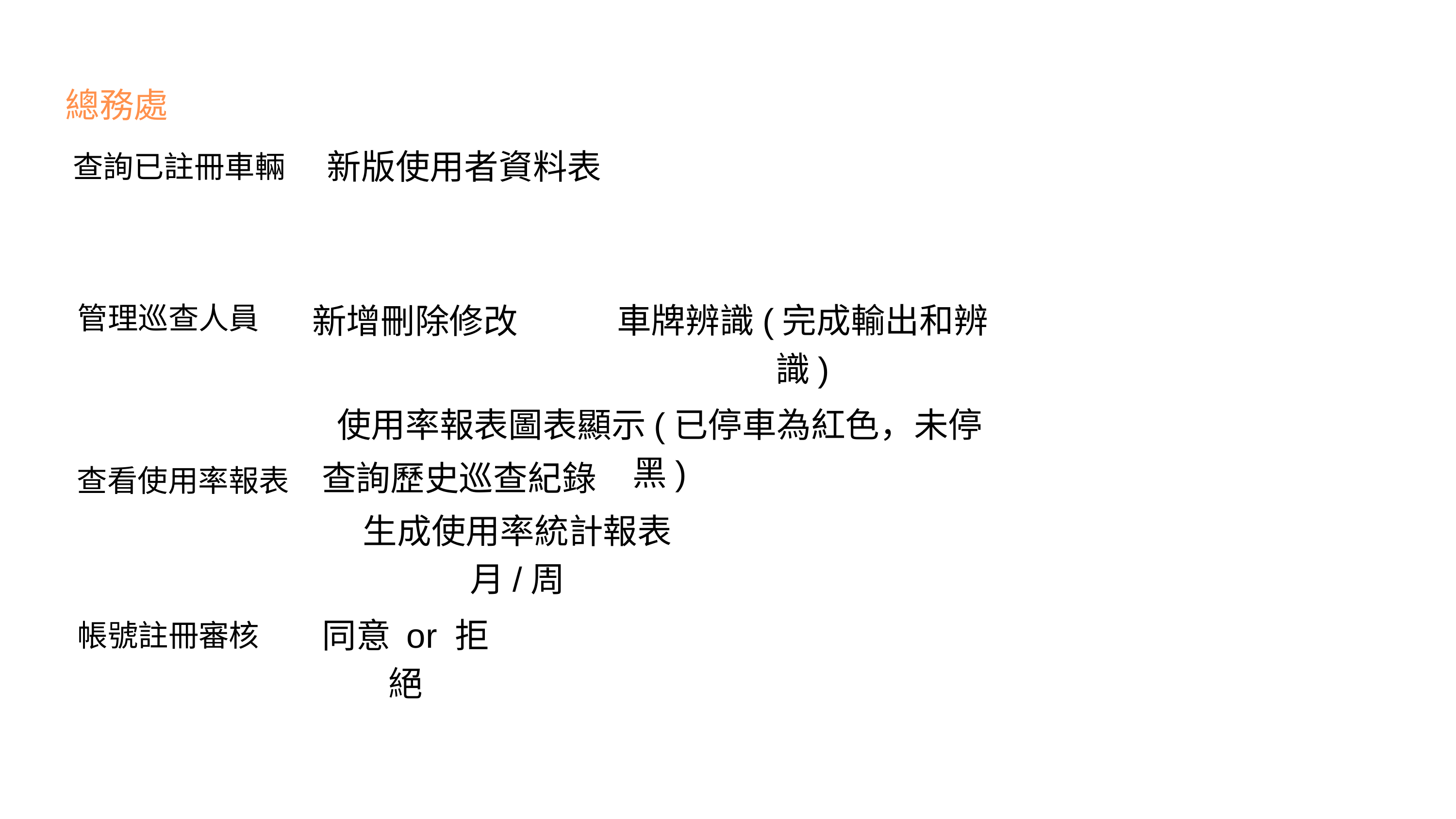

總務處
新版使用者資料表
查詢已註冊車輛
新增刪除修改
車牌辨識(完成輸出和辨識)
管理巡查人員
使用率報表圖表顯示(已停車為紅色，未停黑)
查詢歷史巡查紀錄
查看使用率報表
生成使用率統計報表月/周
同意 or 拒絕
帳號註冊審核